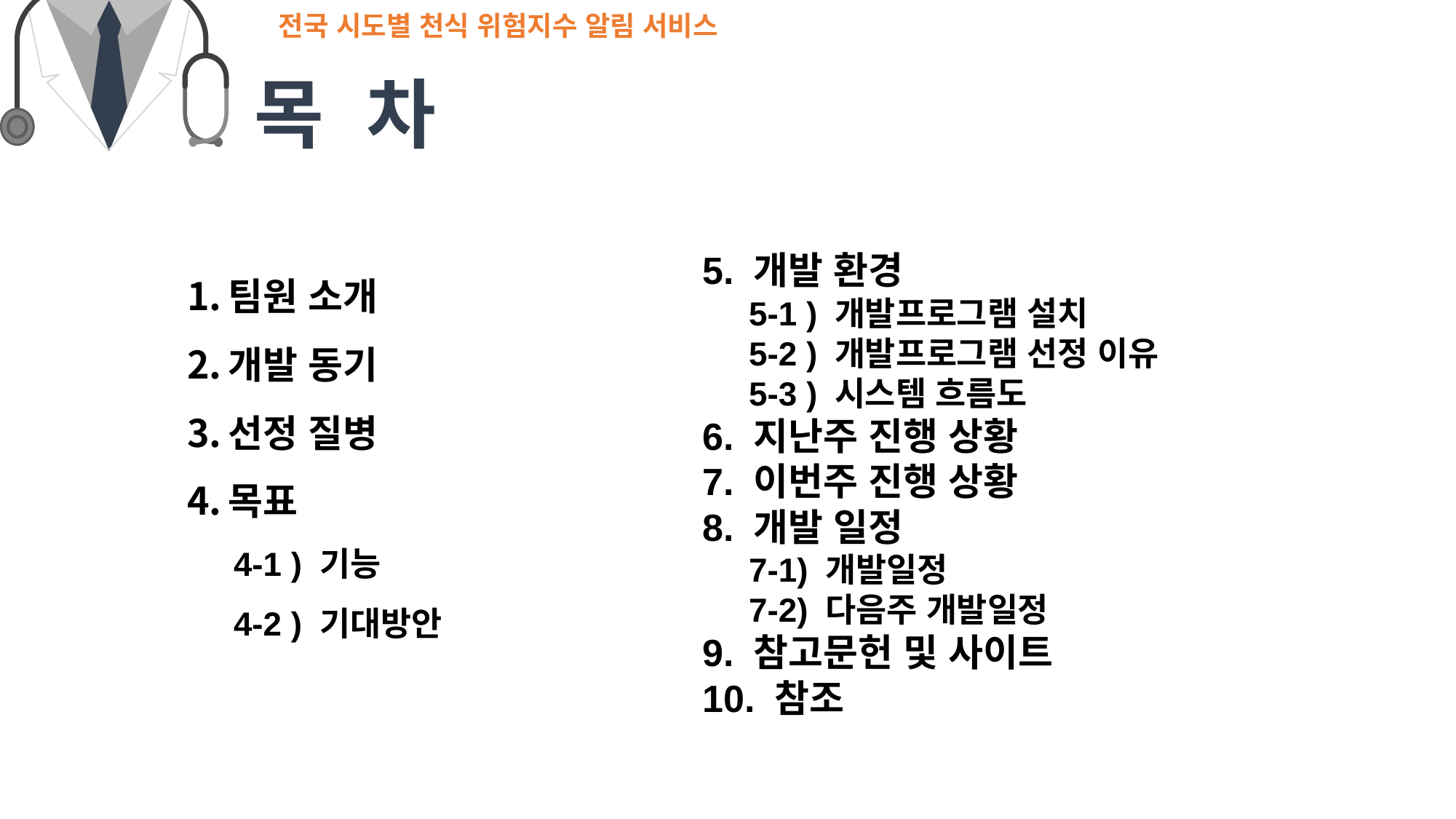

전국 시도별 천식 위험지수 알림 서비스
목  차
5. 개발 환경
     5-1 ) 개발프로그램 설치
     5-2 ) 개발프로그램 선정 이유
     5-3 ) 시스템 흐름도
6. 지난주 진행 상황
7. 이번주 진행 상황
8. 개발 일정
     7-1) 개발일정
     7-2) 다음주 개발일정
9. 참고문헌 및 사이트
10. 참조
팀원 소개
개발 동기
선정 질병
목표
     4-1 ) 기능
     4-2 ) 기대방안